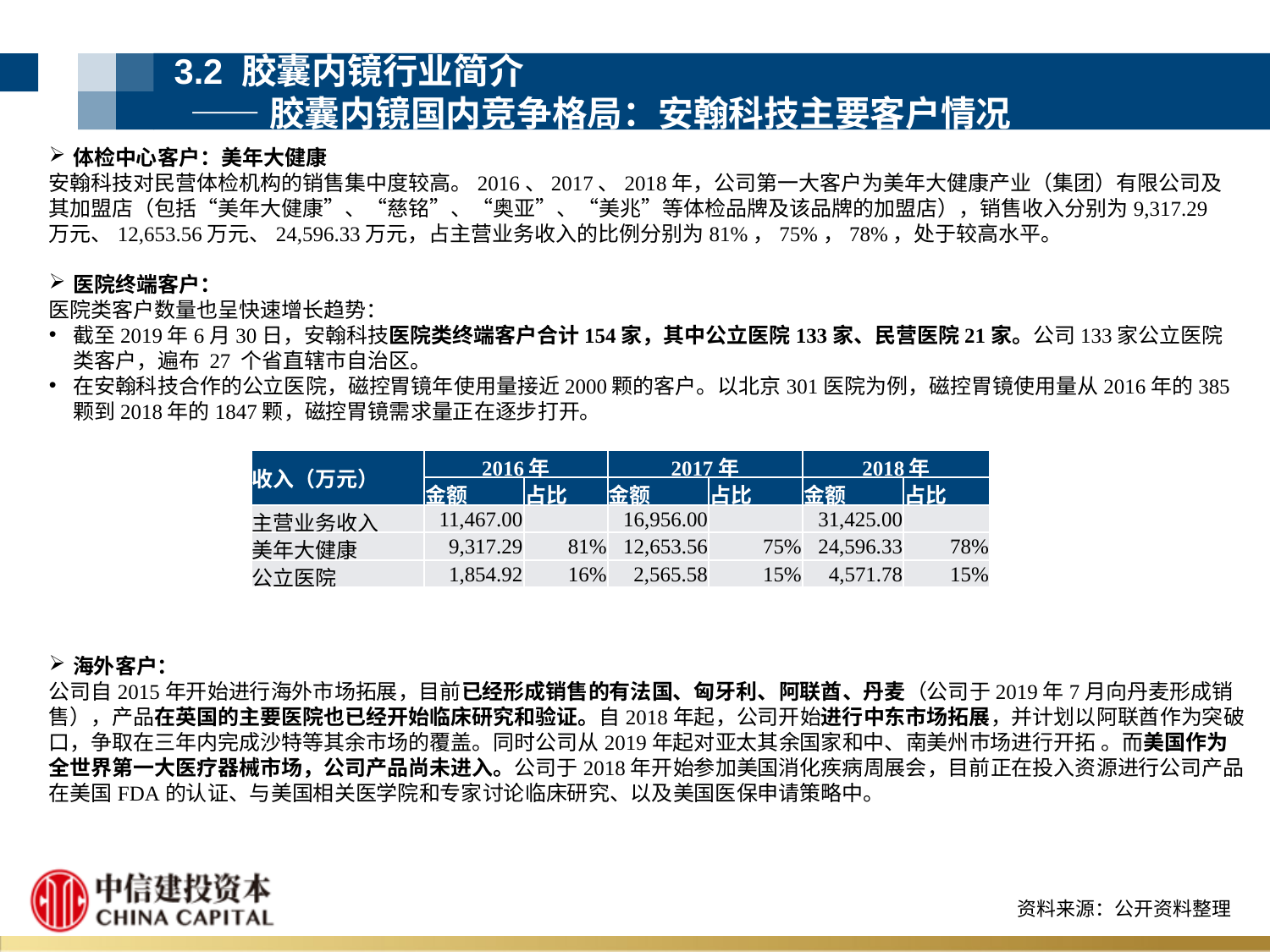

3.2 胶囊内镜行业简介
  ——胶囊内镜国内竞争格局：安翰科技主要客户情况
体检中心客户：美年大健康
安翰科技对民营体检机构的销售集中度较高。2016、2017、2018年，公司第一大客户为美年大健康产业（集团）有限公司及其加盟店（包括“美年大健康”、“慈铭”、“奥亚”、“美兆”等体检品牌及该品牌的加盟店），销售收入分别为9,317.29万元、12,653.56万元、24,596.33万元，占主营业务收入的比例分别为81%，75%，78%，处于较高水平。

医院终端客户：
医院类客户数量也呈快速增长趋势：
截至2019年6月30日，安翰科技医院类终端客户合计154家，其中公立医院133家、民营医院21家。公司133家公立医院类客户，遍布 27 个省直辖市自治区。
在安翰科技合作的公立医院，磁控胃镜年使用量接近2000颗的客户。以北京301医院为例，磁控胃镜使用量从2016年的385颗到2018年的1847颗，磁控胃镜需求量正在逐步打开。
| 收入（万元） | 2016年 |  | 2017年 |  | 2018年 |  |
| --- | --- | --- | --- | --- | --- | --- |
|  | 金额 | 占比 | 金额 | 占比 | 金额 | 占比 |
| 主营业务收入 | 11,467.00 |  | 16,956.00 |  | 31,425.00 |  |
| 美年大健康 | 9,317.29 | 81% | 12,653.56 | 75% | 24,596.33 | 78% |
| 公立医院 | 1,854.92 | 16% | 2,565.58 | 15% | 4,571.78 | 15% |
海外客户：
公司自2015年开始进行海外市场拓展，目前已经形成销售的有法国、匈牙利、阿联酋、丹麦（公司于2019年7月向丹麦形成销售），产品在英国的主要医院也已经开始临床研究和验证。自2018年起，公司开始进行中东市场拓展，并计划以阿联酋作为突破口，争取在三年内完成沙特等其余市场的覆盖。同时公司从2019年起对亚太其余国家和中、南美州巿场进行开拓 。而美国作为全世界第一大医疗器械市场，公司产品尚未进入。公司于2018年开始参加美国消化疾病周展会，目前正在投入资源进行公司产品在美国FDA的认证、与美国相关医学院和专家讨论临床研究、以及美国医保申请策略中。
资料来源：公开资料整理